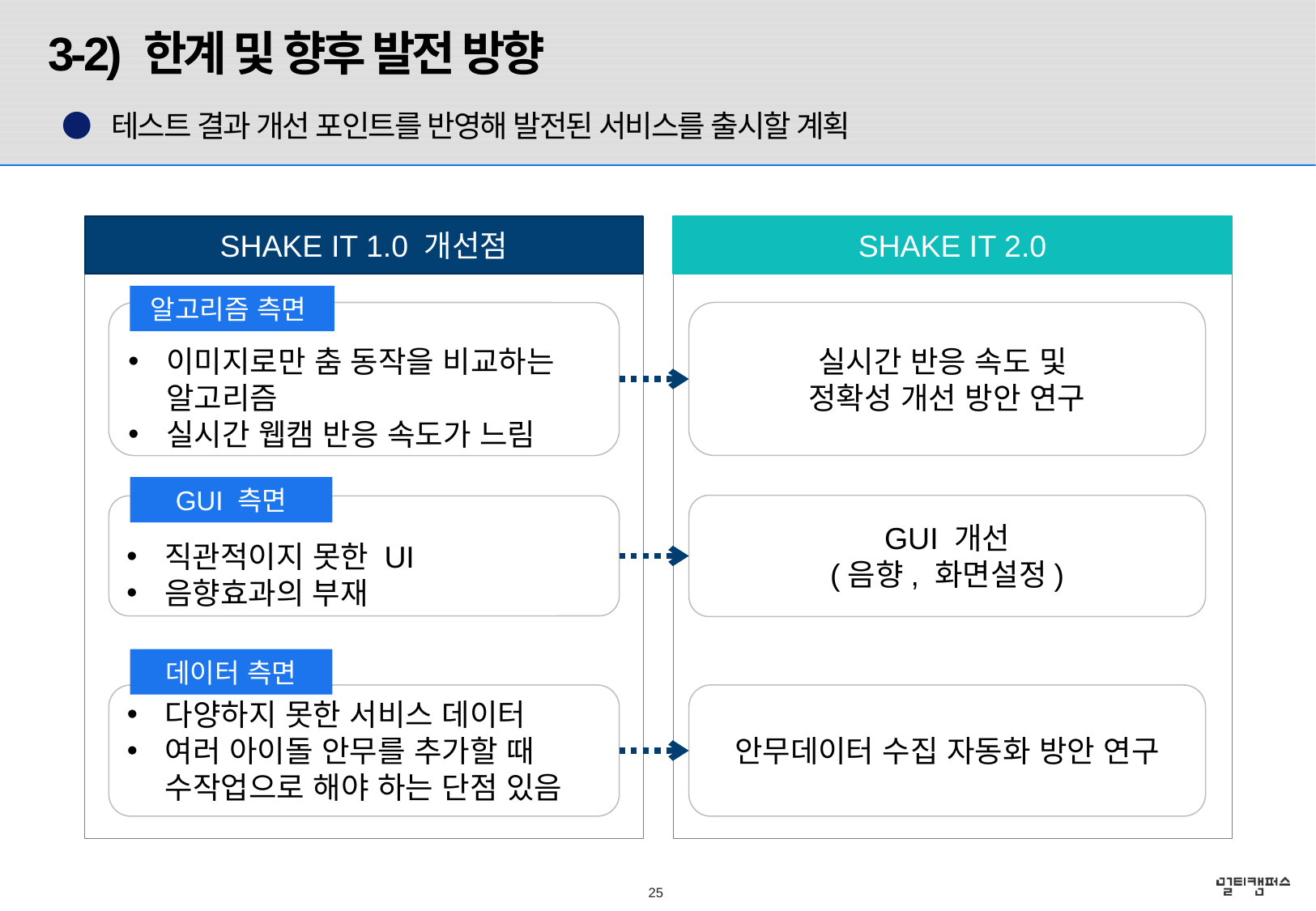

3-2) 한계 및 향후 발전 방향
● 테스트 결과 개선 포인트를 반영해 발전된 서비스를 출시할 계획

SHAKE IT 1.0 개선점

SHAKE IT 2.0
알고리즘 측면

이미지로만 춤 동작을 비교하는 알고리즘
실시간 웹캠 반응 속도가 느림
실시간 반응 속도 및
정확성 개선 방안 연구
GUI 측면
GUI 개선
(음향, 화면설정)

직관적이지 못한 UI
음향효과의 부재
데이터 측면
다양하지 못한 서비스 데이터
여러 아이돌 안무를 추가할 때 수작업으로 해야 하는 단점 있음
안무데이터 수집 자동화 방안 연구